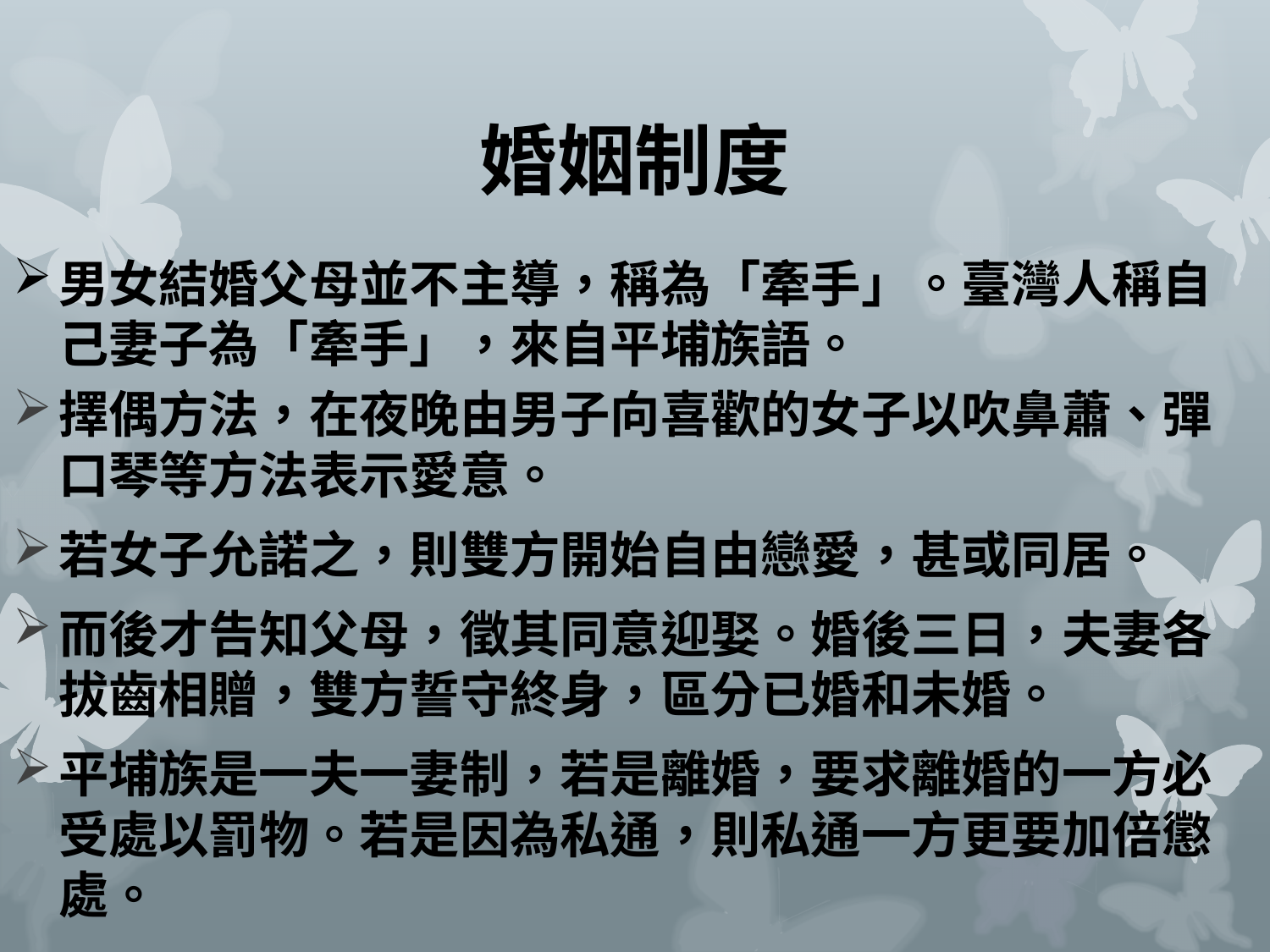

# 婚姻制度
男女結婚父母並不主導，稱為「牽手」。臺灣人稱自己妻子為「牽手」，來自平埔族語。
擇偶方法，在夜晚由男子向喜歡的女子以吹鼻蕭、彈口琴等方法表示愛意。
若女子允諾之，則雙方開始自由戀愛，甚或同居。
而後才告知父母，徵其同意迎娶。婚後三日，夫妻各拔齒相贈，雙方誓守終身，區分已婚和未婚。
平埔族是一夫一妻制，若是離婚，要求離婚的一方必受處以罰物。若是因為私通，則私通一方更要加倍懲處。